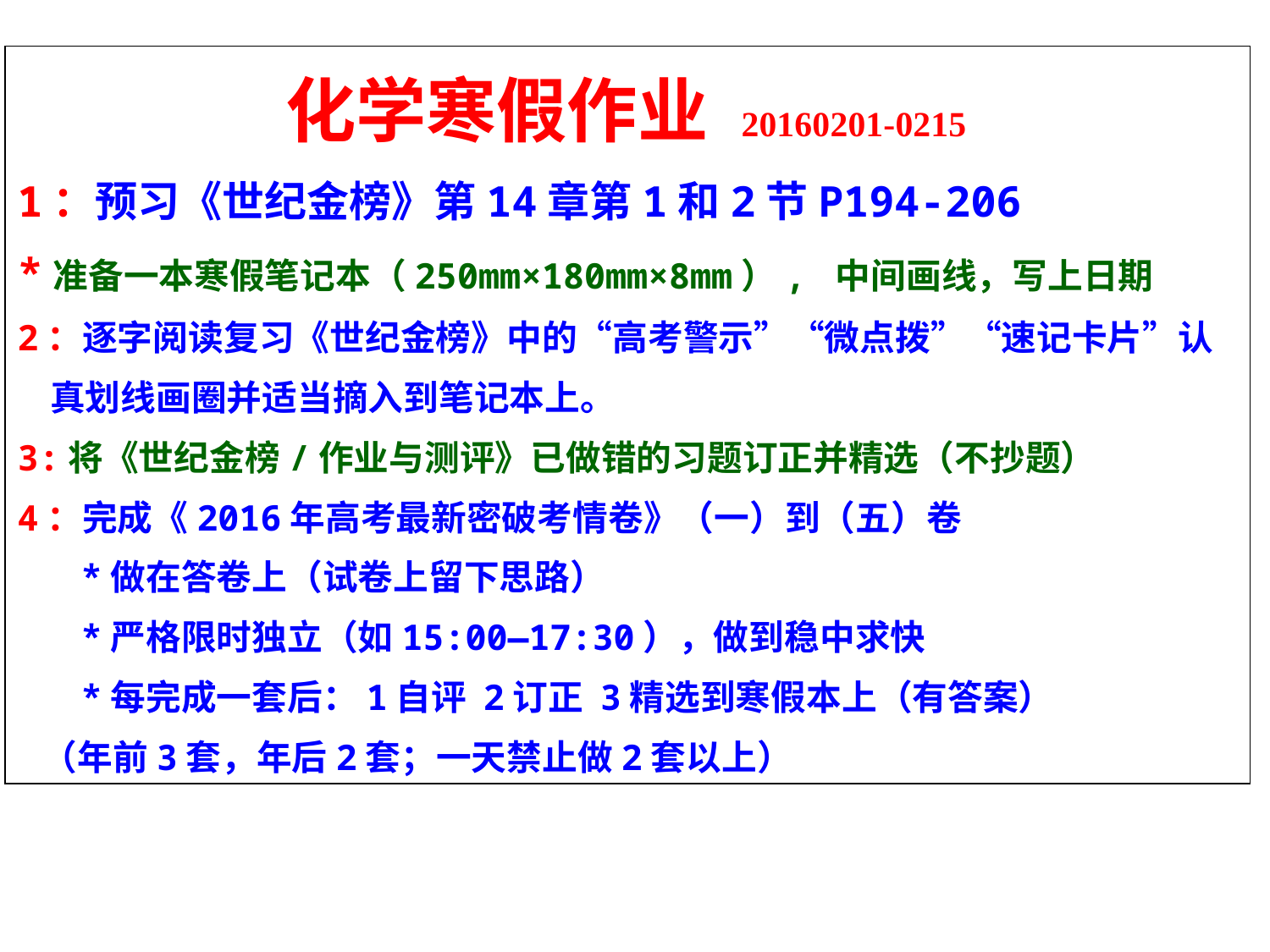

化学寒假作业 20160201-0215
1：预习《世纪金榜》第14章第1和2节P194-206
*准备一本寒假笔记本（250mm×180mm×8mm）, 中间画线，写上日期
2：逐字阅读复习《世纪金榜》中的“高考警示”“微点拨”“速记卡片”认
   真划线画圈并适当摘入到笔记本上。
3:将《世纪金榜/作业与测评》已做错的习题订正并精选（不抄题）
4：完成《2016年高考最新密破考情卷》（一）到（五）卷
   *做在答卷上（试卷上留下思路）
   *严格限时独立（如15:00—17:30），做到稳中求快
   *每完成一套后：1自评 2订正 3精选到寒假本上（有答案）
  （年前3套，年后2套；一天禁止做2套以上）